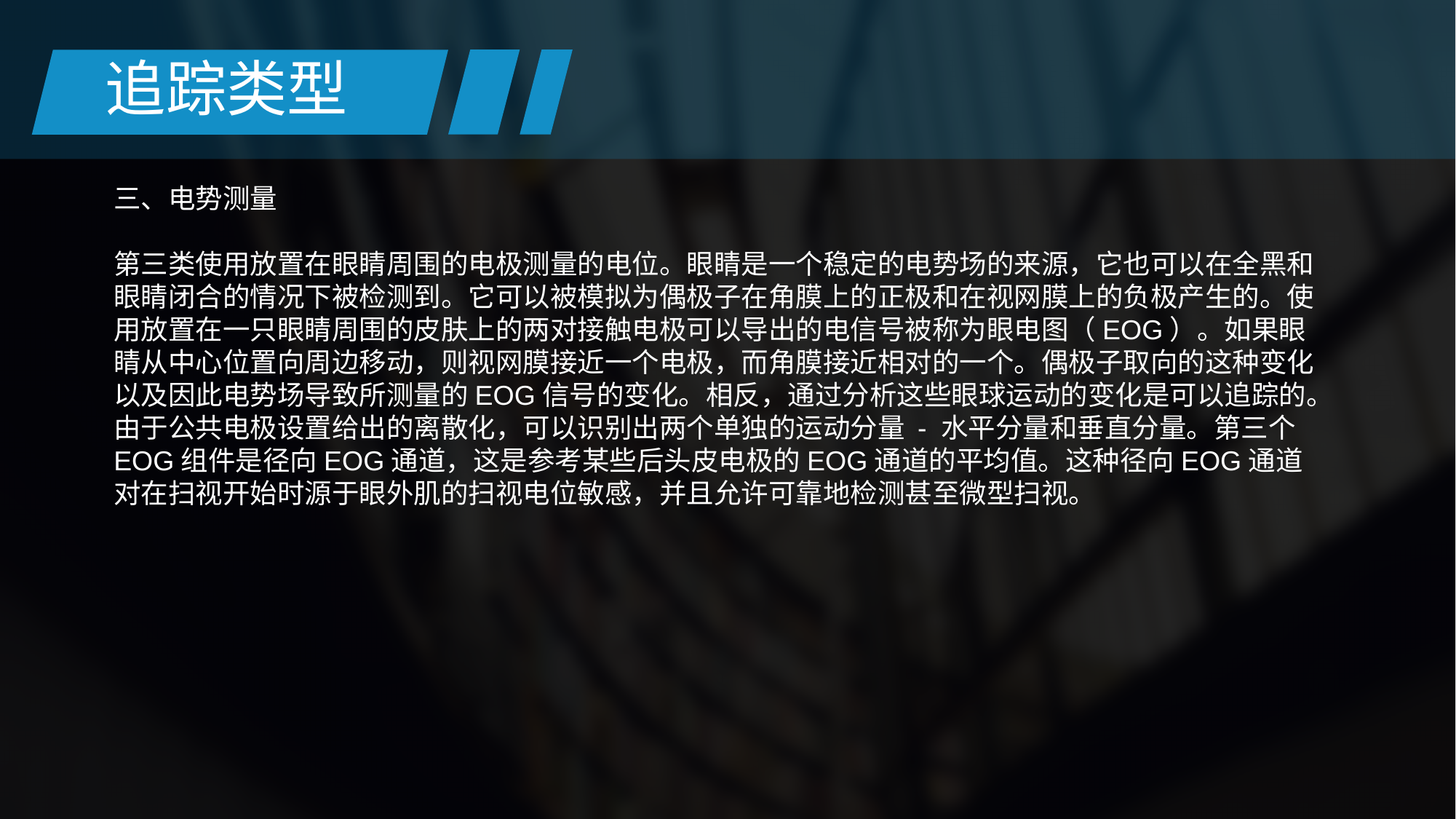

追踪类型

三、电势测量

第三类使用放置在眼睛周围的电极测量的电位。眼睛是一个稳定的电势场的来源，它也可以在全黑和眼睛闭合的情况下被检测到。它可以被模拟为偶极子在角膜上的正极和在视网膜上的负极产生的。使用放置在一只眼睛周围的皮肤上的两对接触电极可以导出的电信号被称为眼电图（EOG）。如果眼睛从中心位置向周边移动，则视网膜接近一个电极，而角膜接近相对的一个。偶极子取向的这种变化以及因此电势场导致所测量的EOG信号的变化。相反，通过分析这些眼球运动的变化是可以追踪的。由于公共电极设置给出的离散化，可以识别出两个单独的运动分量 - 水平分量和垂直分量。第三个EOG组件是径向EOG通道，这是参考某些后头皮电极的EOG通道的平均值。这种径向EOG通道对在扫视开始时源于眼外肌的扫视电位敏感，并且允许可靠地检测甚至微型扫视。